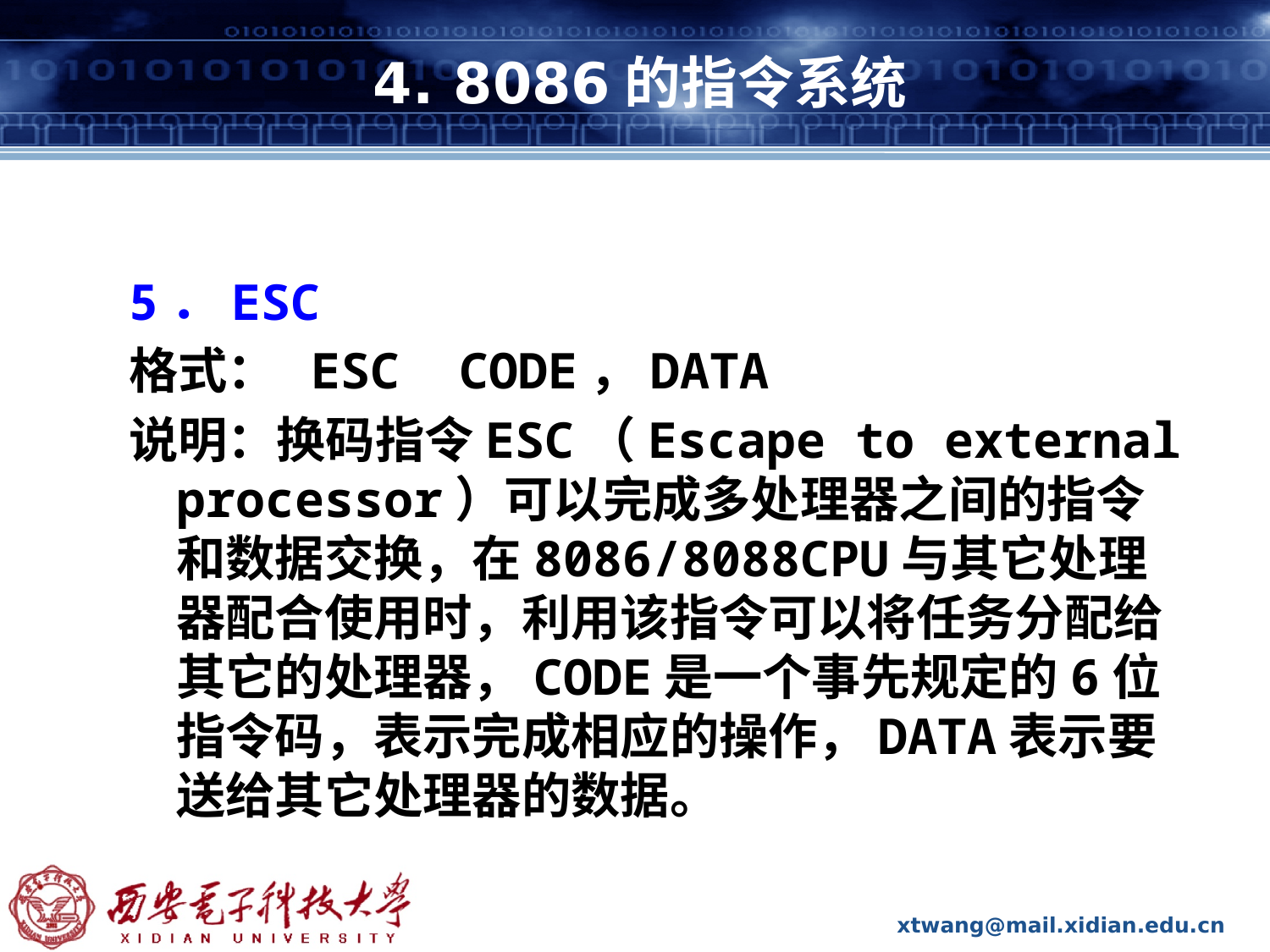

# 4. 8086的指令系统
5．ESC
格式：  ESC  CODE，DATA
说明：换码指令ESC（Escape to external processor）可以完成多处理器之间的指令和数据交换，在8086/8088CPU与其它处理器配合使用时，利用该指令可以将任务分配给其它的处理器，CODE是一个事先规定的6位指令码，表示完成相应的操作，DATA表示要送给其它处理器的数据。